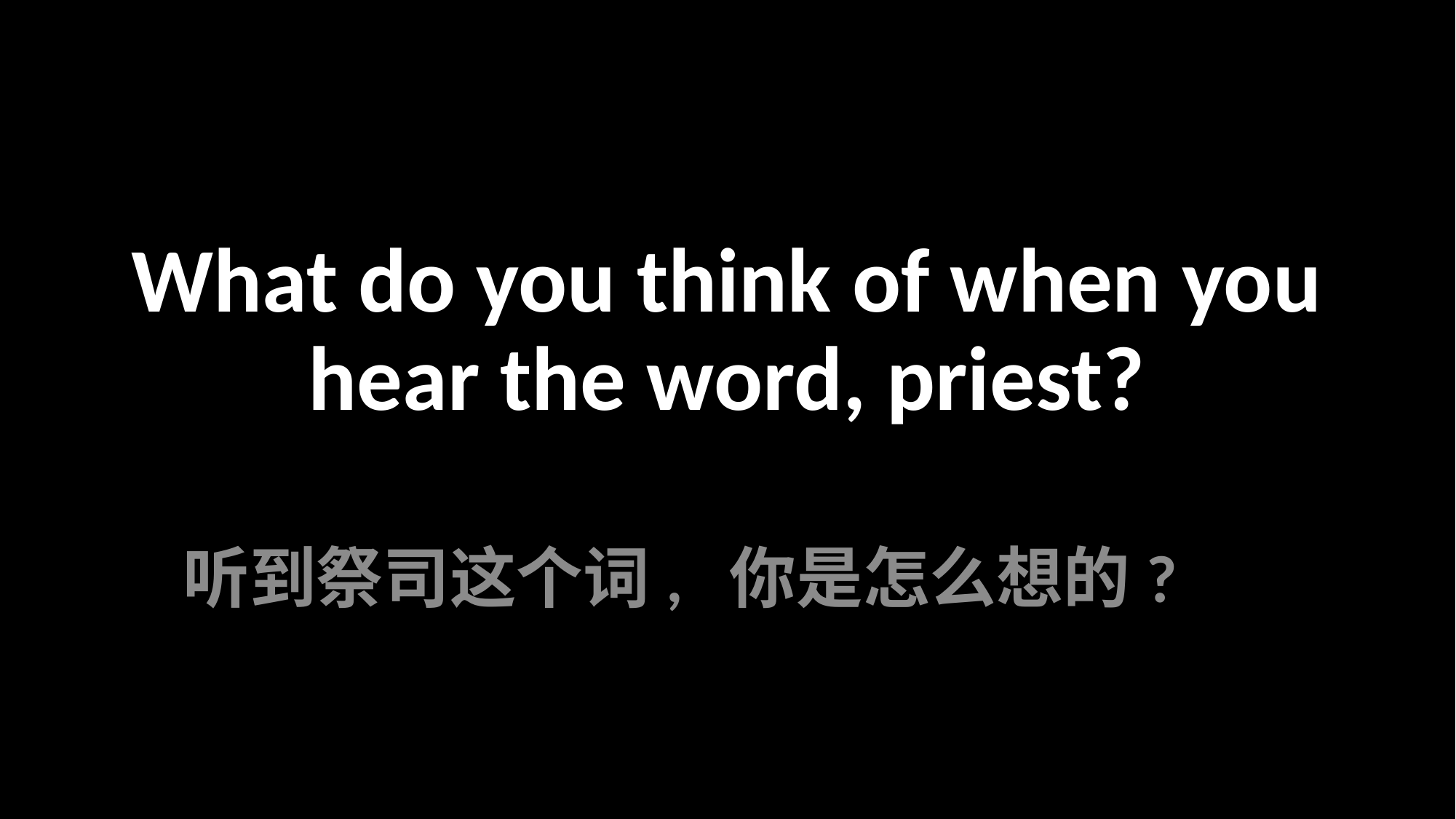

# What do you think of when you hear the word, priest?
听到祭司这个词,  你是怎么想的?